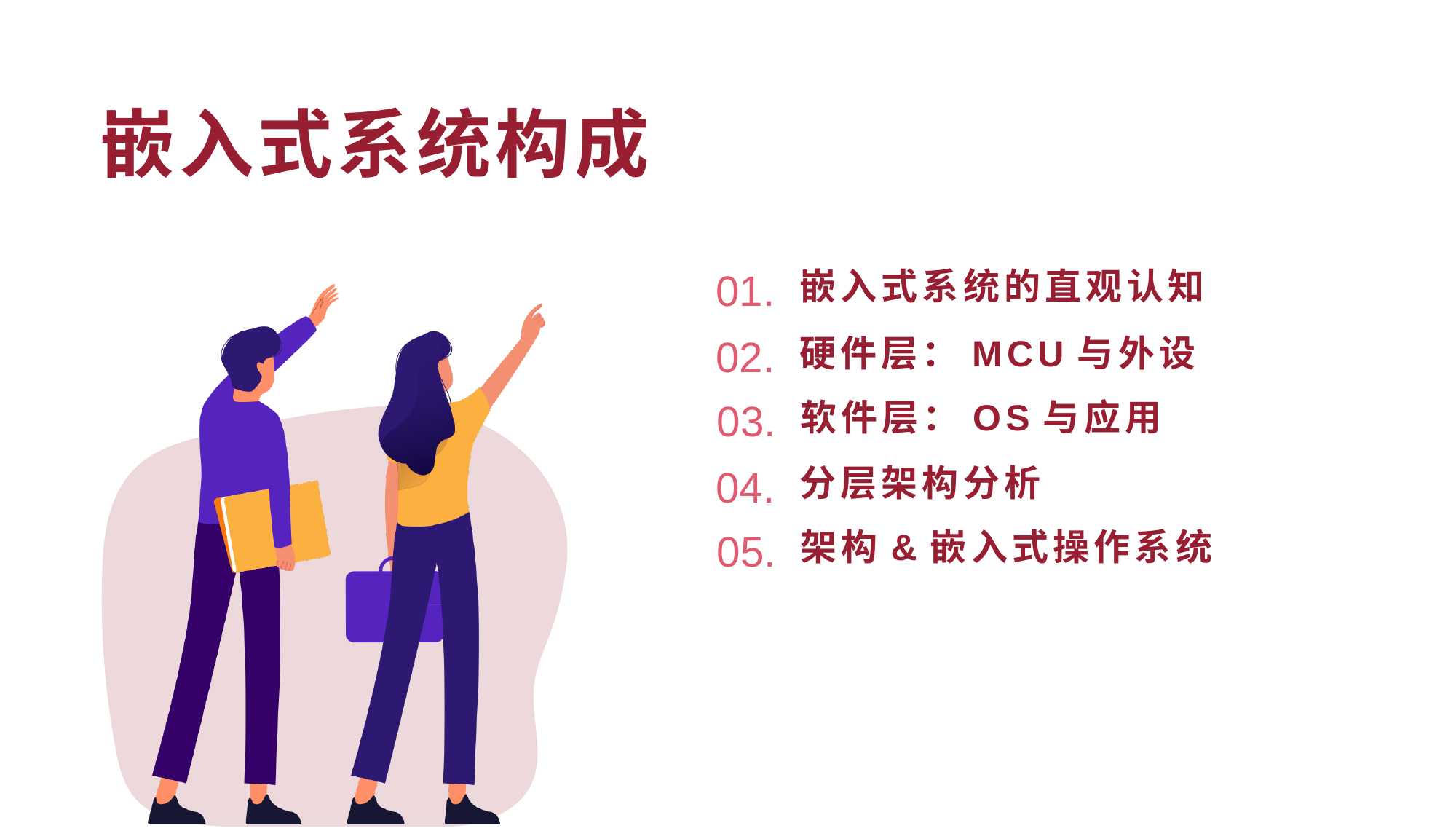

# 嵌入式系统构成
01.
嵌入式系统的直观认知
02.
硬件层：MCU与外设
03.
软件层：OS与应用
04.
分层架构分析
05.
架构&嵌入式操作系统